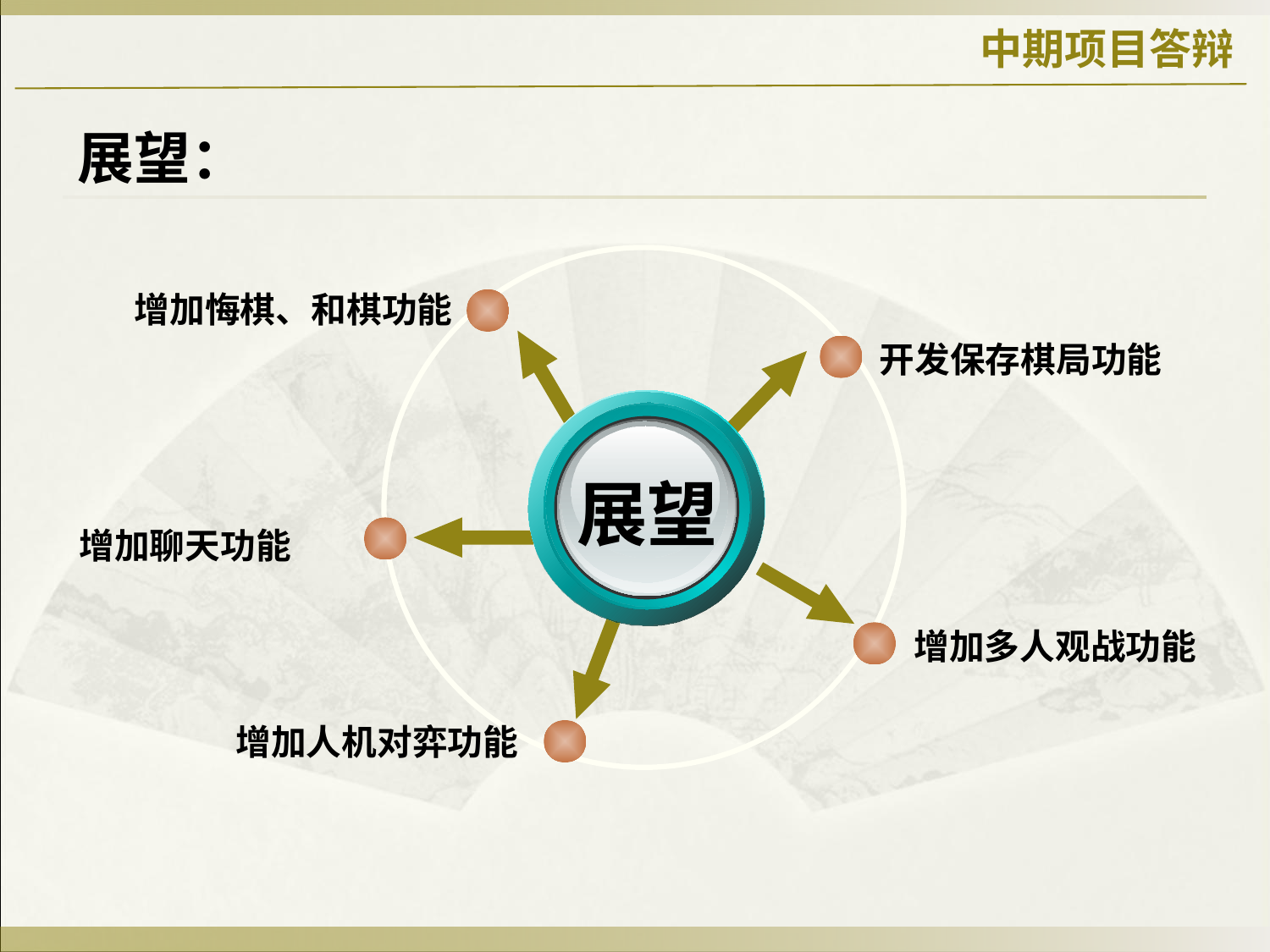

中期项目答辩
展望：

增加悔棋、和棋功能

开发保存棋局功能

展望

增加多人观战功能

增加人机对弈功能

增加聊天功能